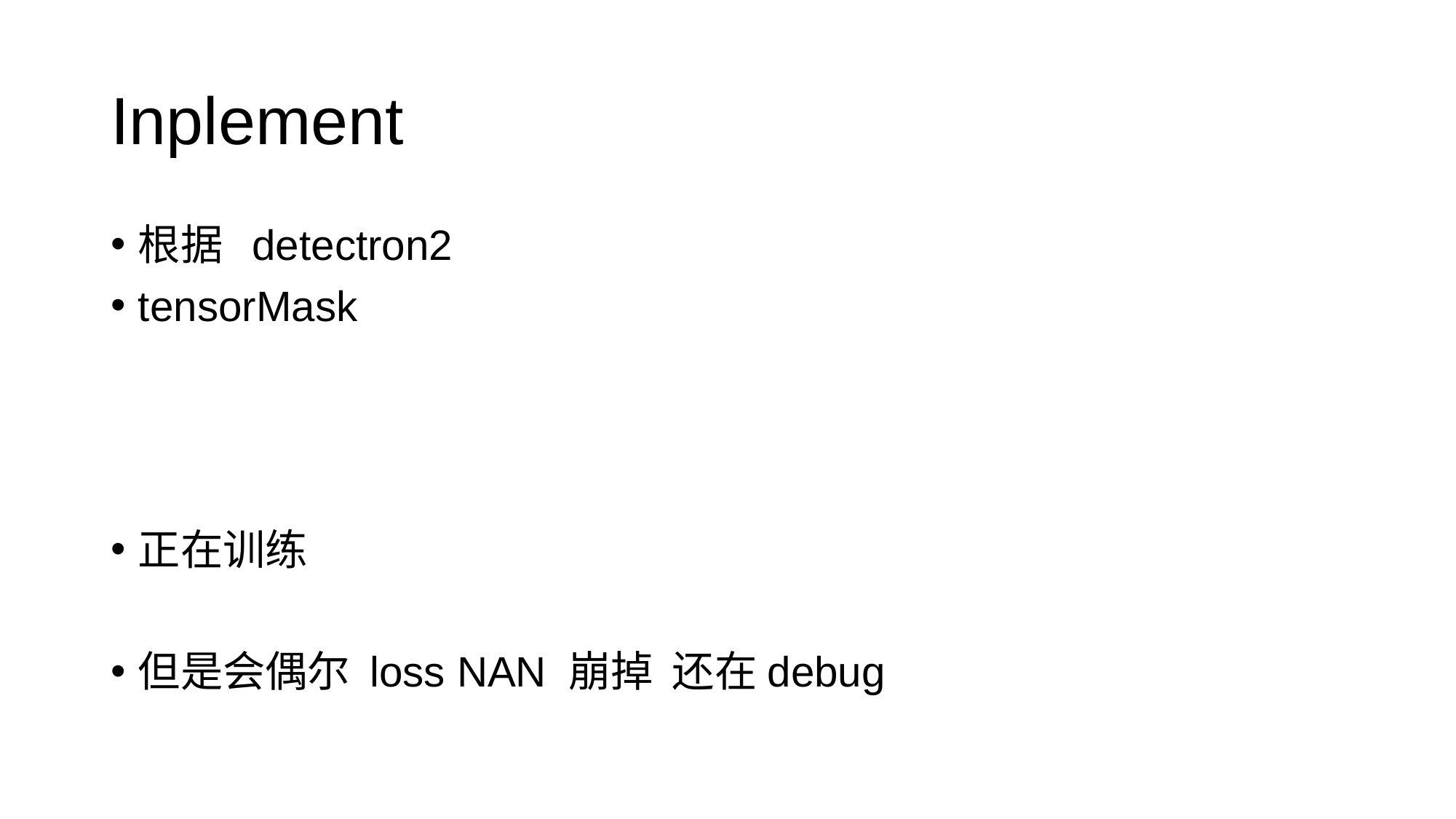

# Inplement
根据  detectron2
tensorMask

正在训练

但是会偶尔 loss NAN 崩掉  还在debug